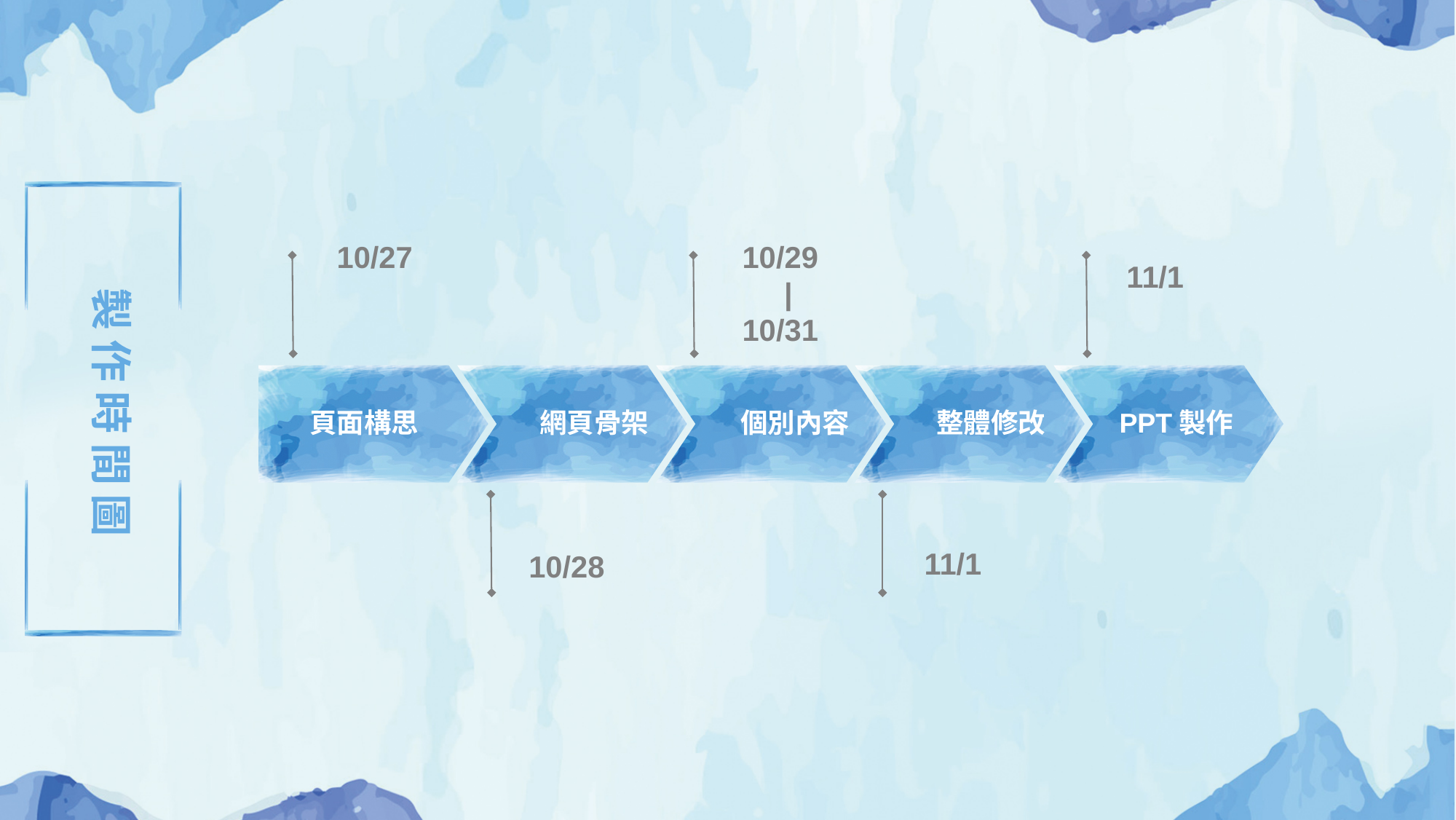

10/27
10/29
     |
10/31
11/1

頁面構思

網頁骨架

個別內容

整體修改

PPT製作

11/1
10/28
製作時間圖